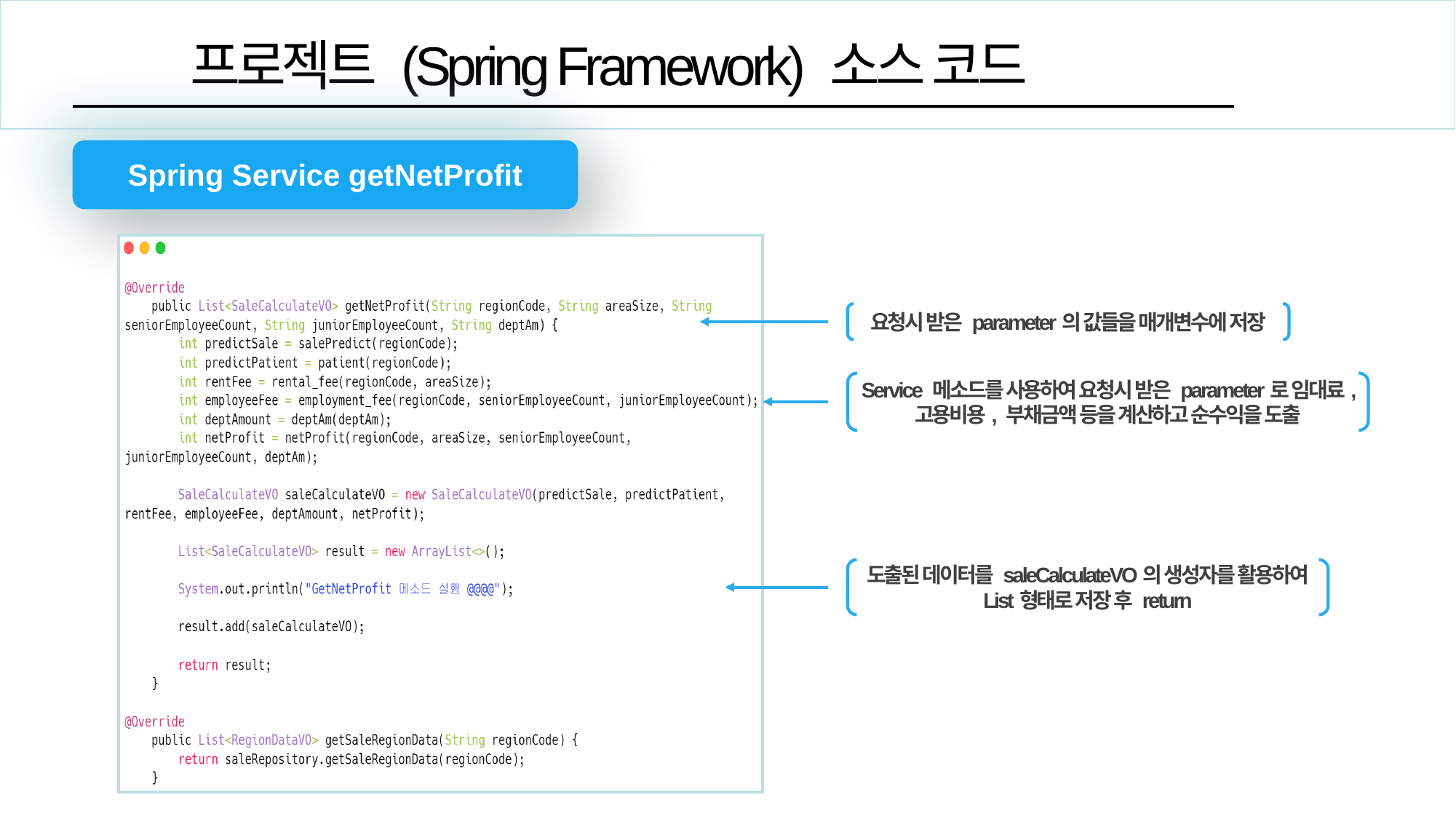

프로젝트 (Spring Framework) 소스 코드

Spring Service getNetProfit

요청시 받은 parameter의 값들을 매개변수에 저장
Service 메소드를 사용하여 요청시 받은 parameter로 임대료, 고용비용, 부채금액 등을 계산하고 순수익을 도출
도출된 데이터를 saleCalculateVO의 생성자를 활용하여
List형태로 저장 후 return